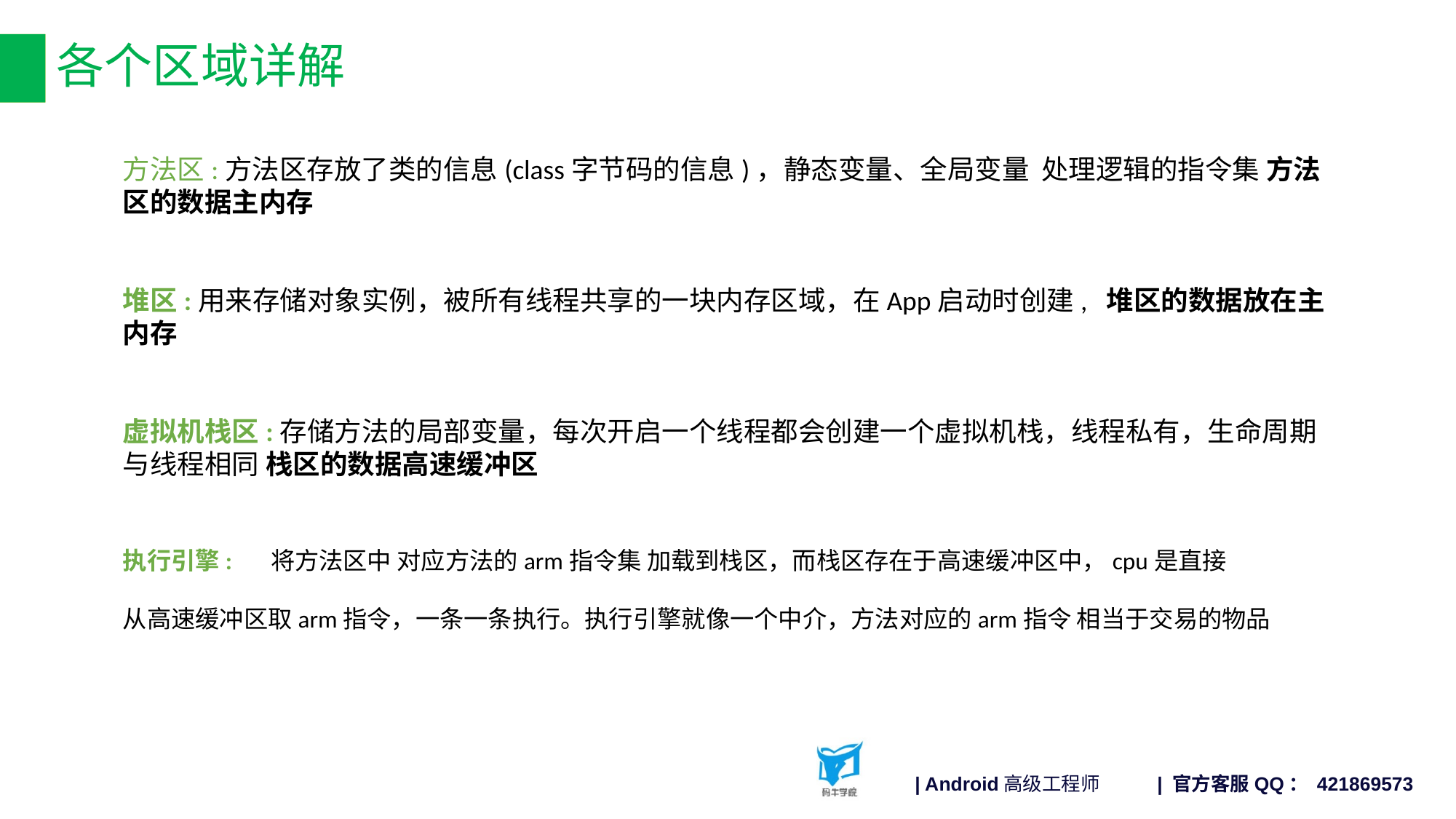

# 各个区域详解
方法区:方法区存放了类的信息(class字节码的信息)，静态变量、全局变量  处理逻辑的指令集 方法区的数据主内存

堆区:用来存储对象实例，被所有线程共享的一块内存区域，在App启动时创建,  堆区的数据放在主内存

虚拟机栈区:存储方法的局部变量，每次开启一个线程都会创建一个虚拟机栈，线程私有，生命周期与线程相同 栈区的数据高速缓冲区

执行引擎:      将方法区中 对应方法的arm指令集 加载到栈区，而栈区存在于高速缓冲区中，cpu是直接

从高速缓冲区取arm指令，一条一条执行。执行引擎就像一个中介，方法对应的arm指令 相当于交易的物品